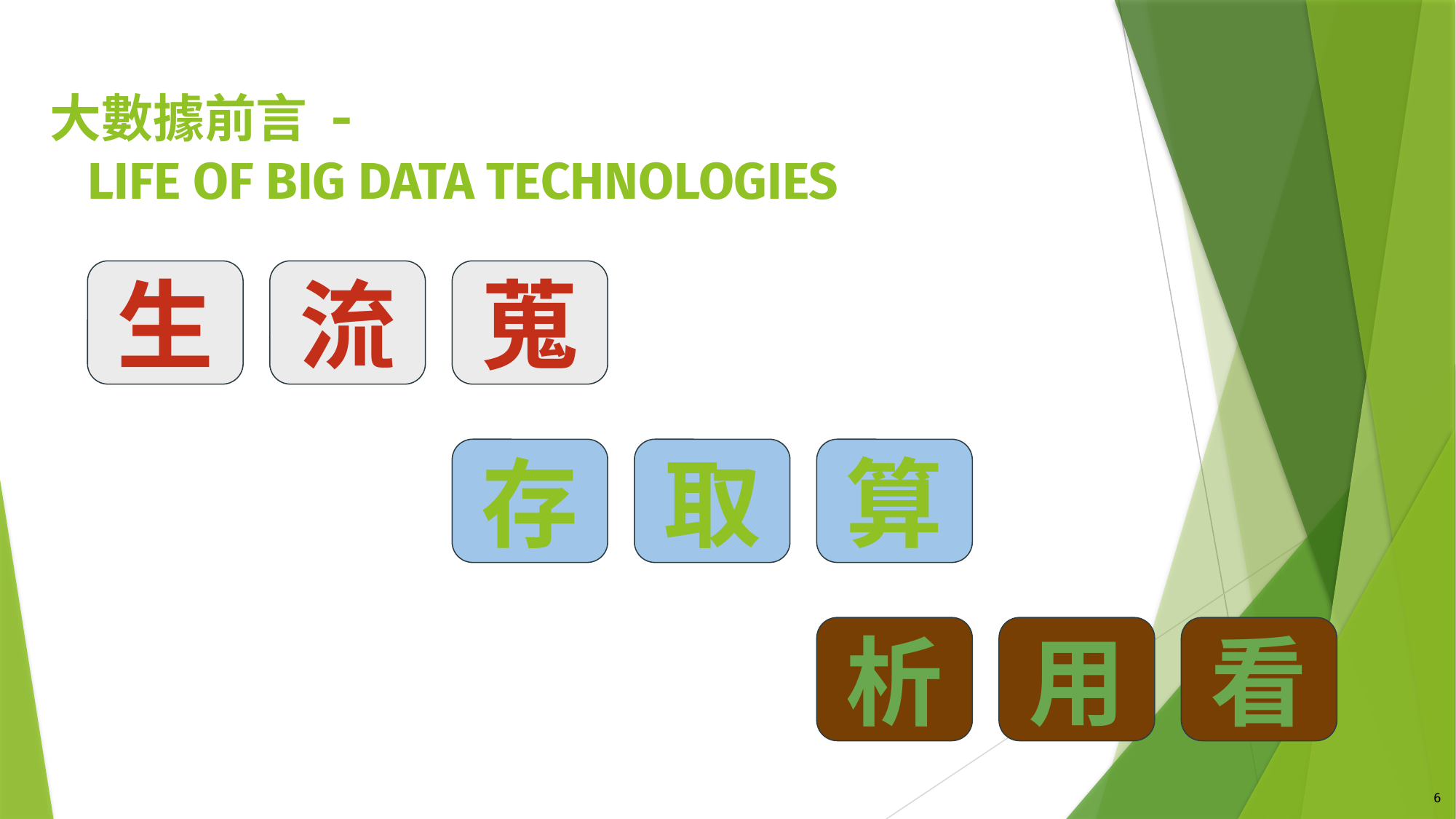

# 大數據前言 - Life of Big Data Technologies
生
流
蒐
存
取
算
析
用
看
6